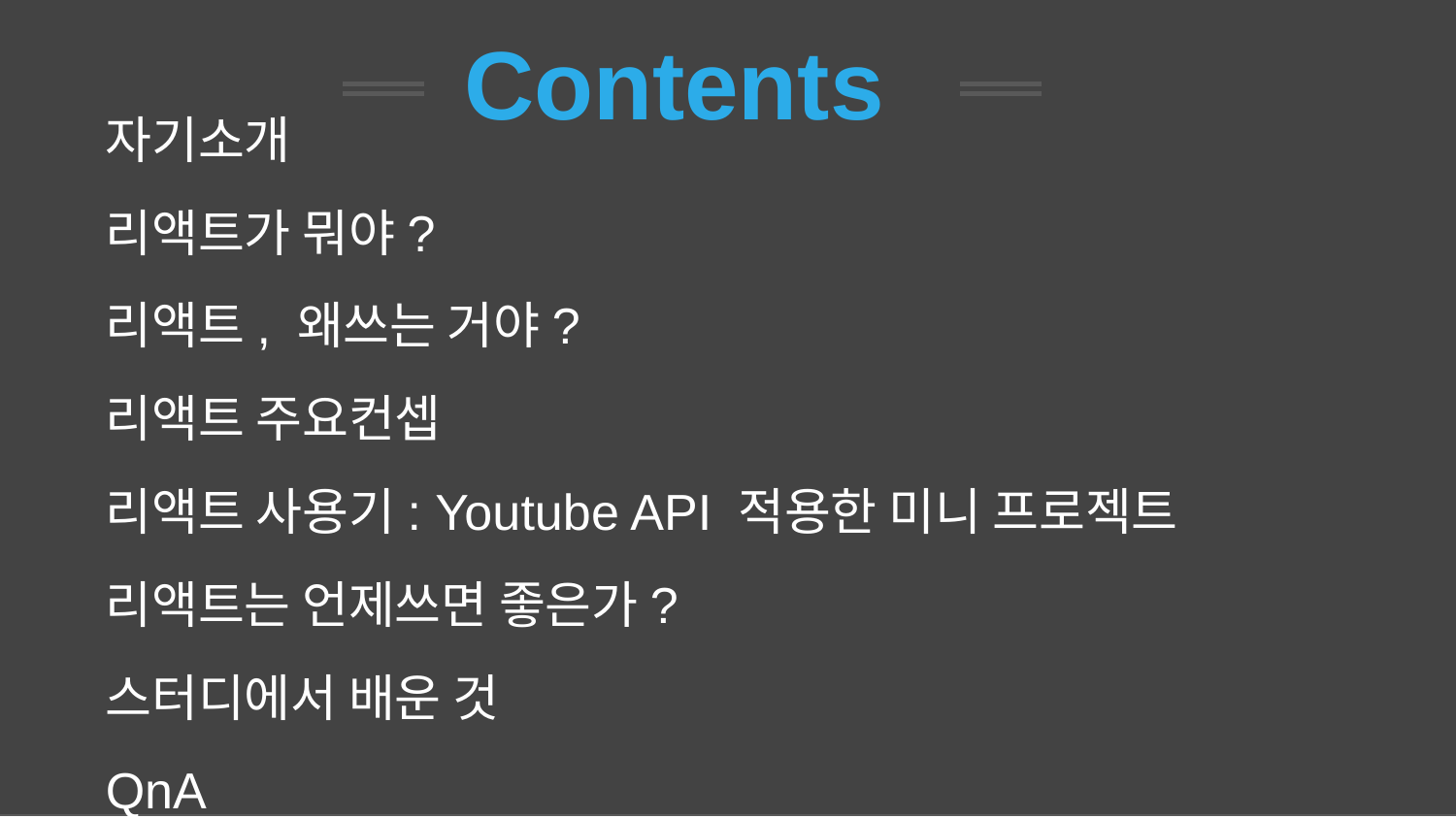

Contents
자기소개
리액트가 뭐야?
리액트, 왜쓰는 거야?
리액트 주요컨셉
리액트 사용기: Youtube API 적용한 미니 프로젝트
리액트는 언제쓰면 좋은가?
스터디에서 배운 것
QnA